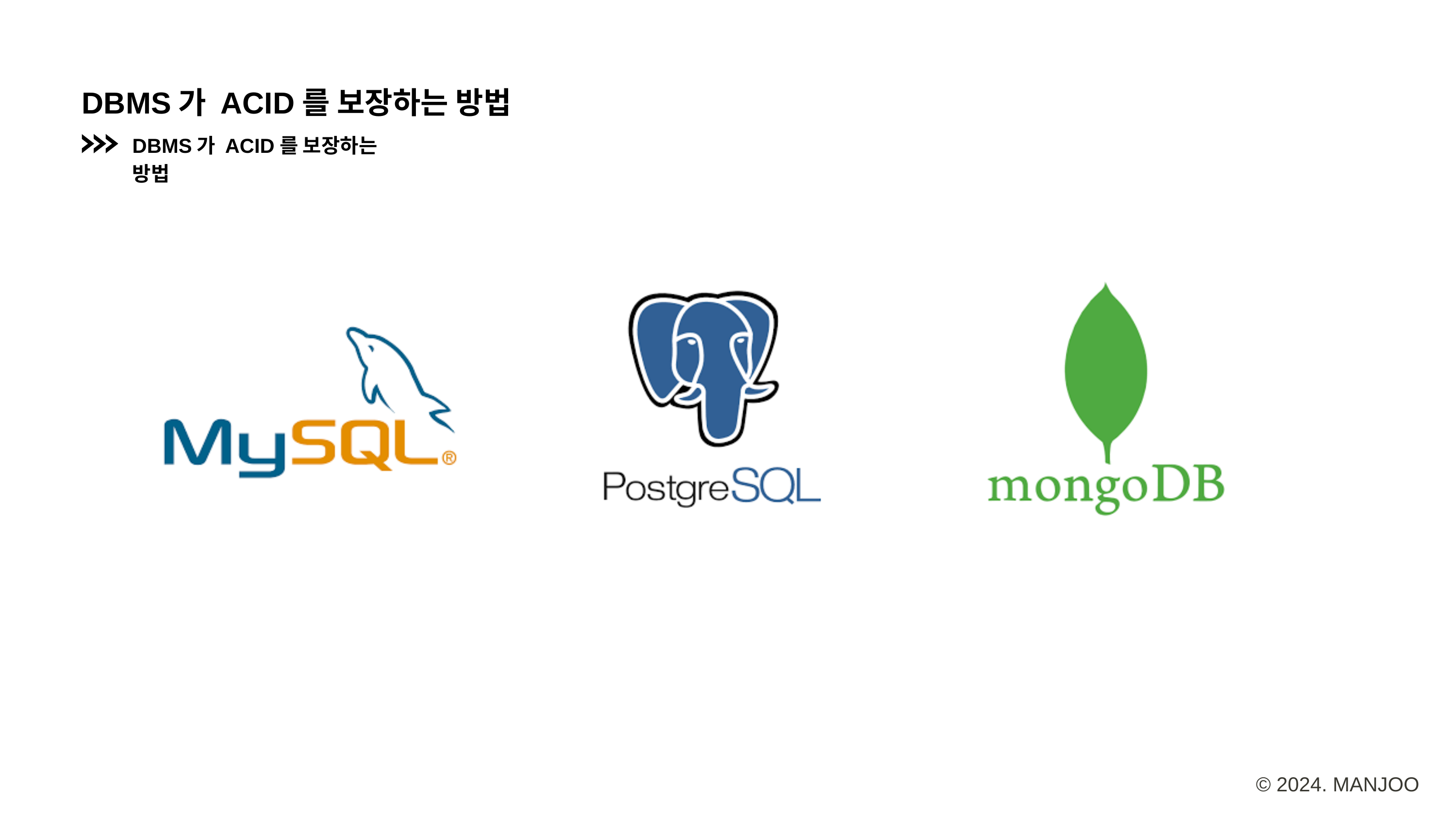

DBMS가 ACID를 보장하는 방법

DBMS가 ACID를 보장하는 방법

© 2024. MANJOO